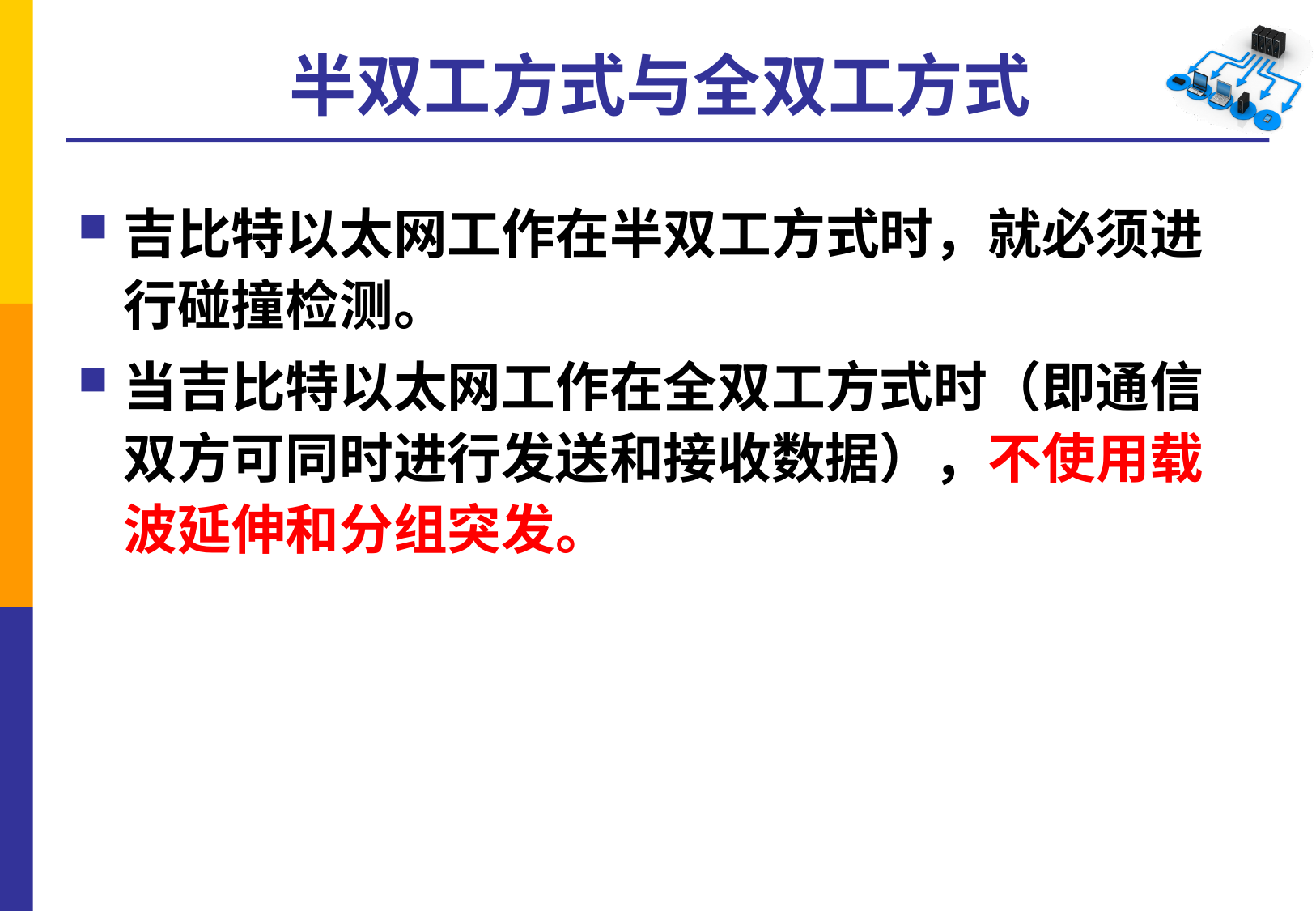

# 半双工方式与全双工方式
吉比特以太网工作在半双工方式时，就必须进行碰撞检测。
当吉比特以太网工作在全双工方式时（即通信双方可同时进行发送和接收数据），不使用载波延伸和分组突发。